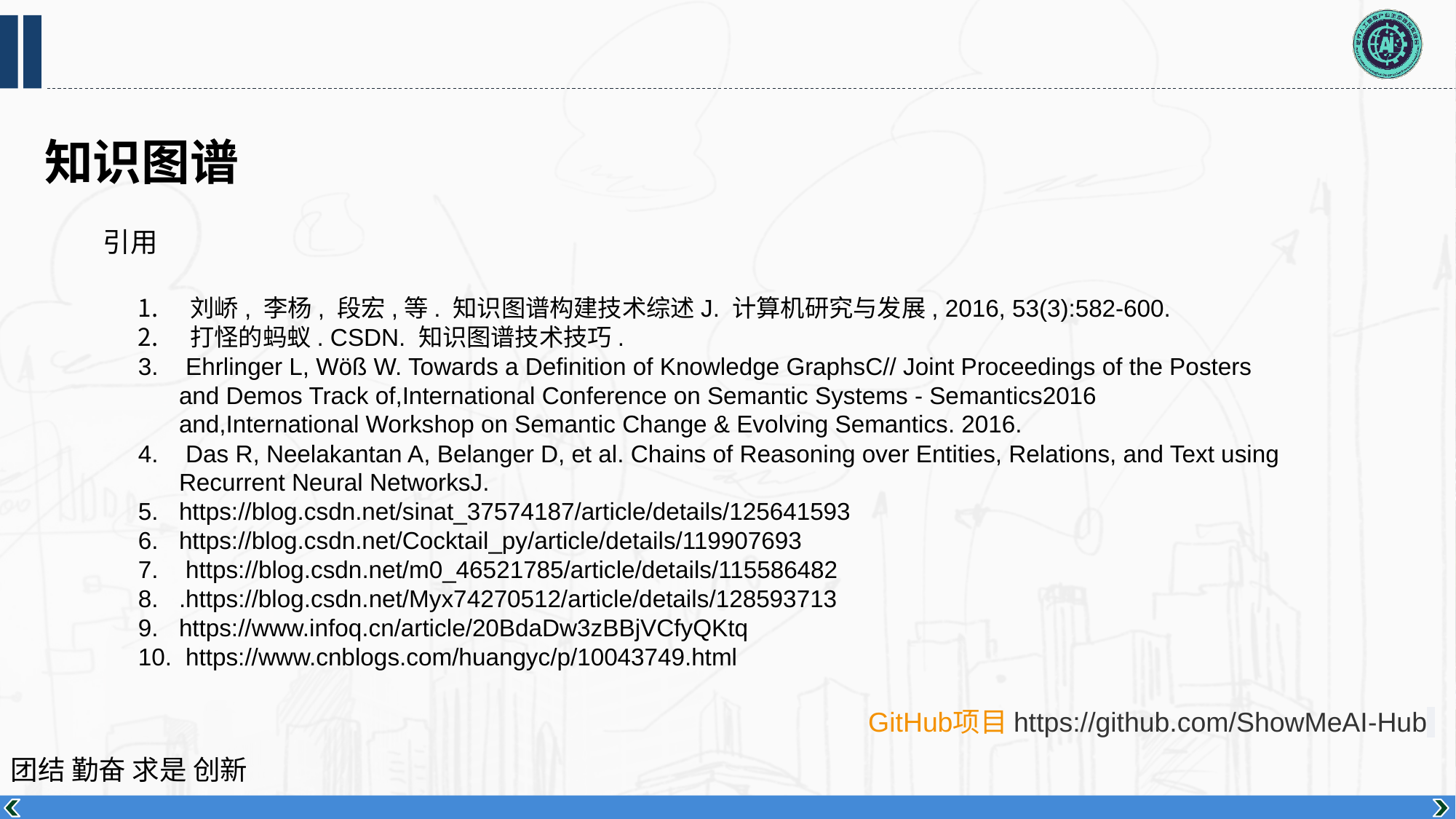

知识图谱
引用
 刘峤, 李杨, 段宏,等. 知识图谱构建技术综述J. 计算机研究与发展, 2016, 53(3):582-600.
 打怪的蚂蚁. CSDN. 知识图谱技术技巧.
 Ehrlinger L, Wöß W. Towards a Definition of Knowledge GraphsC// Joint Proceedings of the Posters and Demos Track of,International Conference on Semantic Systems - Semantics2016 and,International Workshop on Semantic Change & Evolving Semantics. 2016.
 Das R, Neelakantan A, Belanger D, et al. Chains of Reasoning over Entities, Relations, and Text using Recurrent Neural NetworksJ.
https://blog.csdn.net/sinat_37574187/article/details/125641593
https://blog.csdn.net/Cocktail_py/article/details/119907693
 https://blog.csdn.net/m0_46521785/article/details/115586482
.https://blog.csdn.net/Myx74270512/article/details/128593713
https://www.infoq.cn/article/20BdaDw3zBBjVCfyQKtq
 https://www.cnblogs.com/huangyc/p/10043749.html
GitHub项目 https://github.com/ShowMeAI-Hub